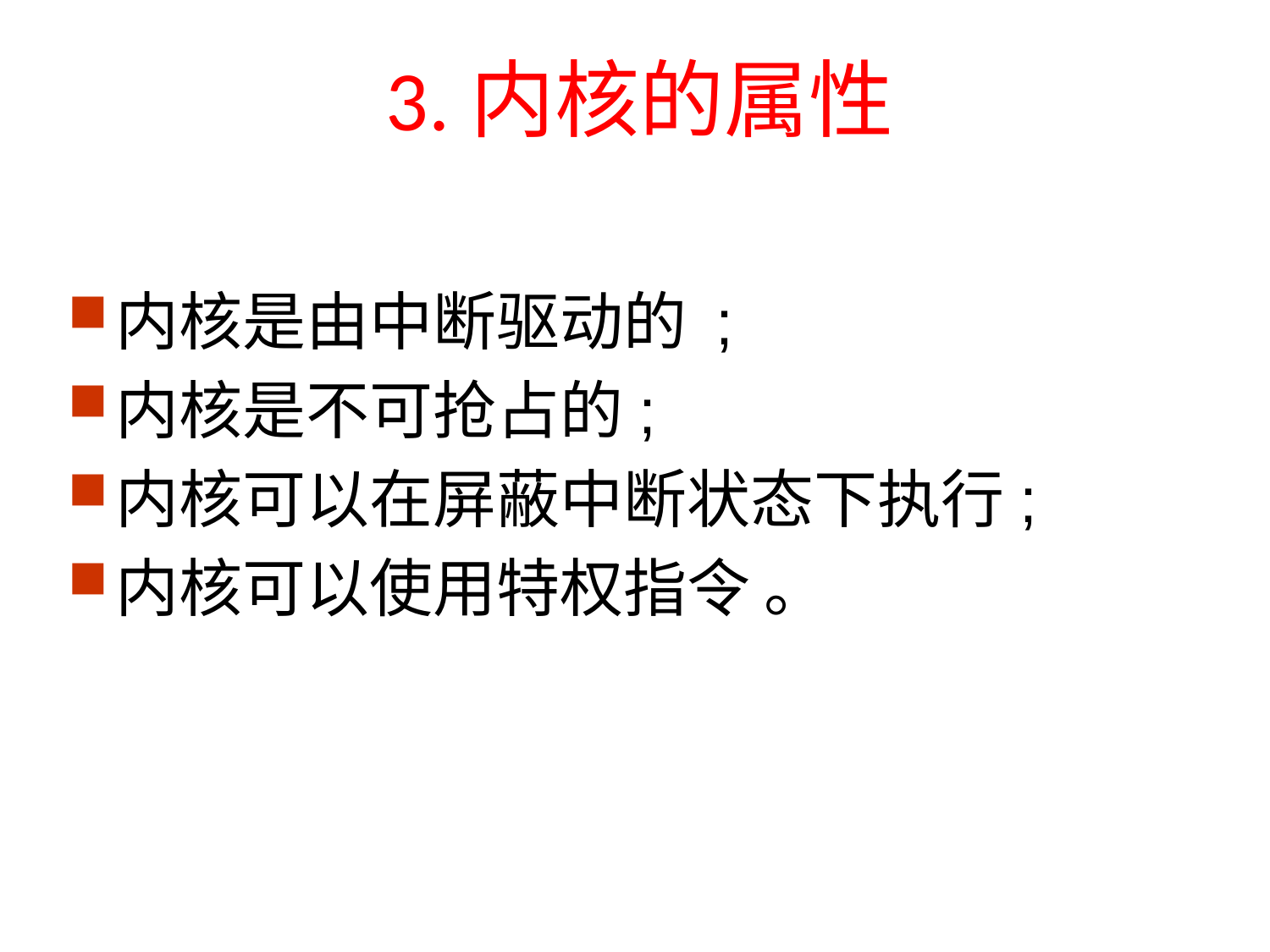

# 3.内核的属性

内核是由中断驱动的 ;
内核是不可抢占的;
内核可以在屏蔽中断状态下执行;
内核可以使用特权指令 。